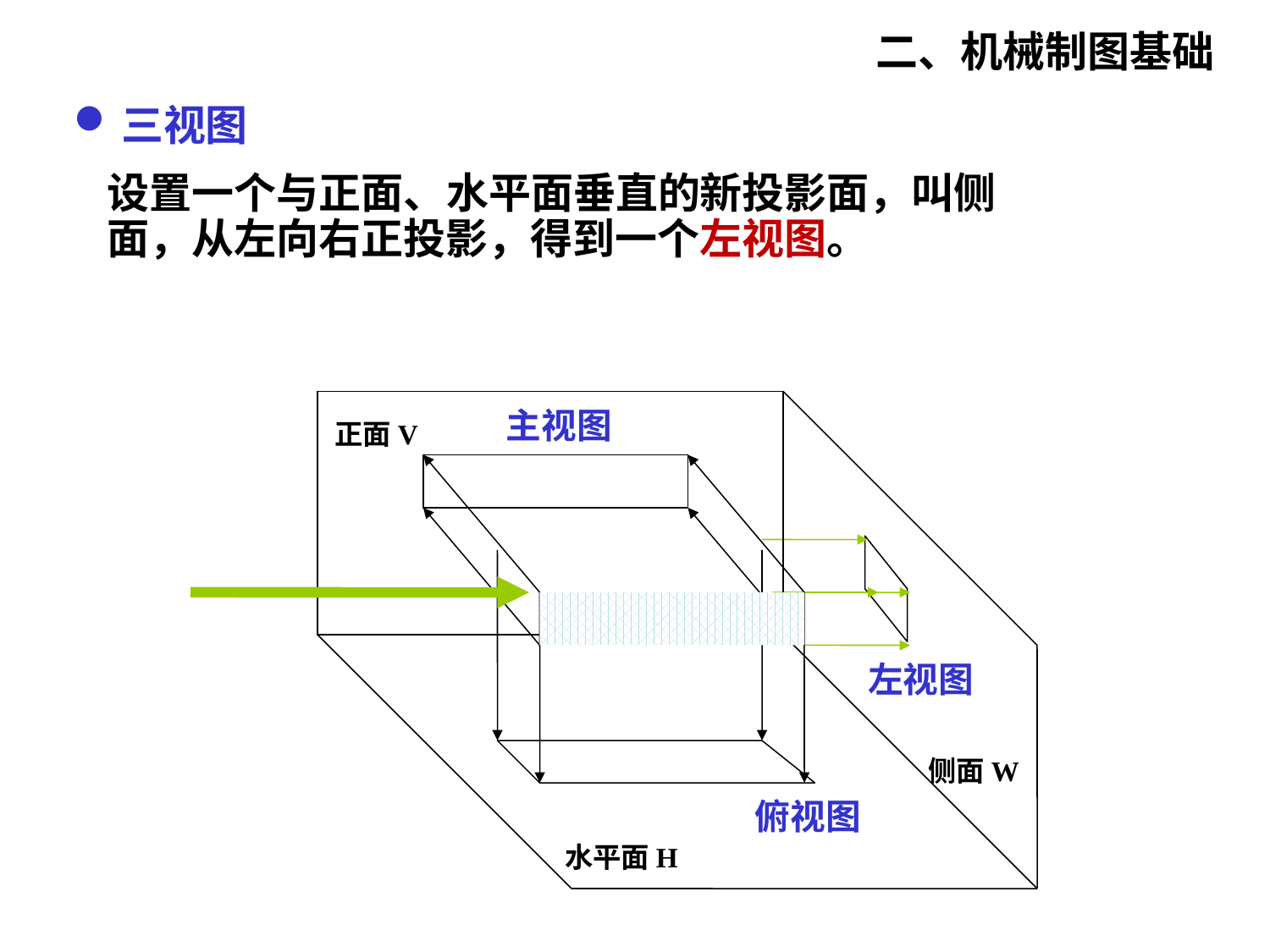

二、机械制图基础
三视图
设置一个与正面、水平面垂直的新投影面，叫侧面，从左向右正投影，得到一个左视图。

正面V

水平面H

主视图
俯视图

左视图
侧面W